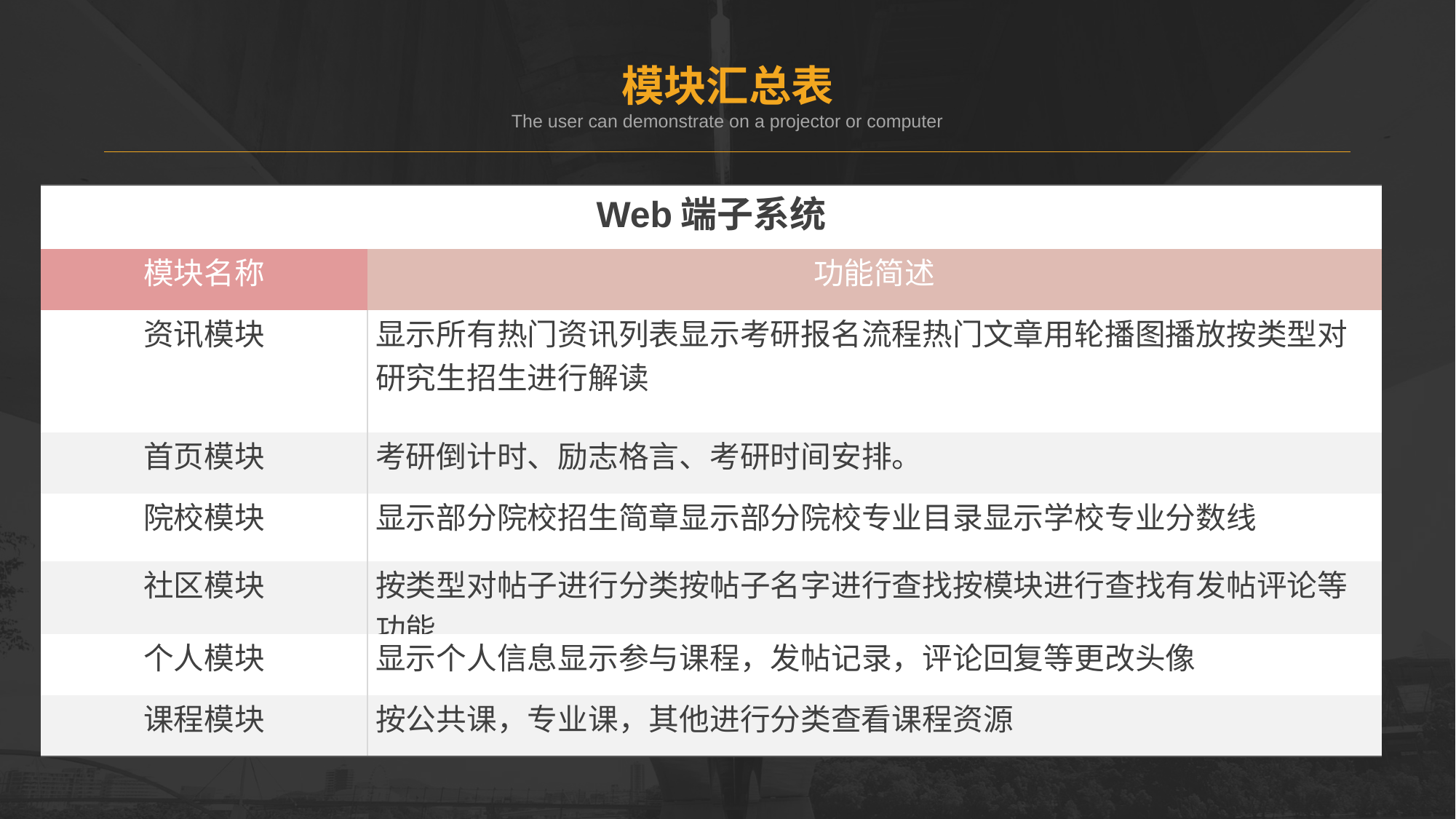

模块汇总表
The user can demonstrate on a projector or computer
| Web端子系统 |  |
| --- | --- |
| 模块名称 | 功能简述 |
| 资讯模块 | 显示所有热门资讯列表显示考研报名流程热门文章用轮播图播放按类型对研究生招生进行解读 |
| 首页模块 | 考研倒计时、励志格言、考研时间安排。 |
| 院校模块 | 显示部分院校招生简章显示部分院校专业目录显示学校专业分数线 |
| 社区模块 | 按类型对帖子进行分类按帖子名字进行查找按模块进行查找有发帖评论等功能 |
| 个人模块 | 显示个人信息显示参与课程，发帖记录，评论回复等更改头像 |
| 课程模块 | 按公共课，专业课，其他进行分类查看课程资源 |